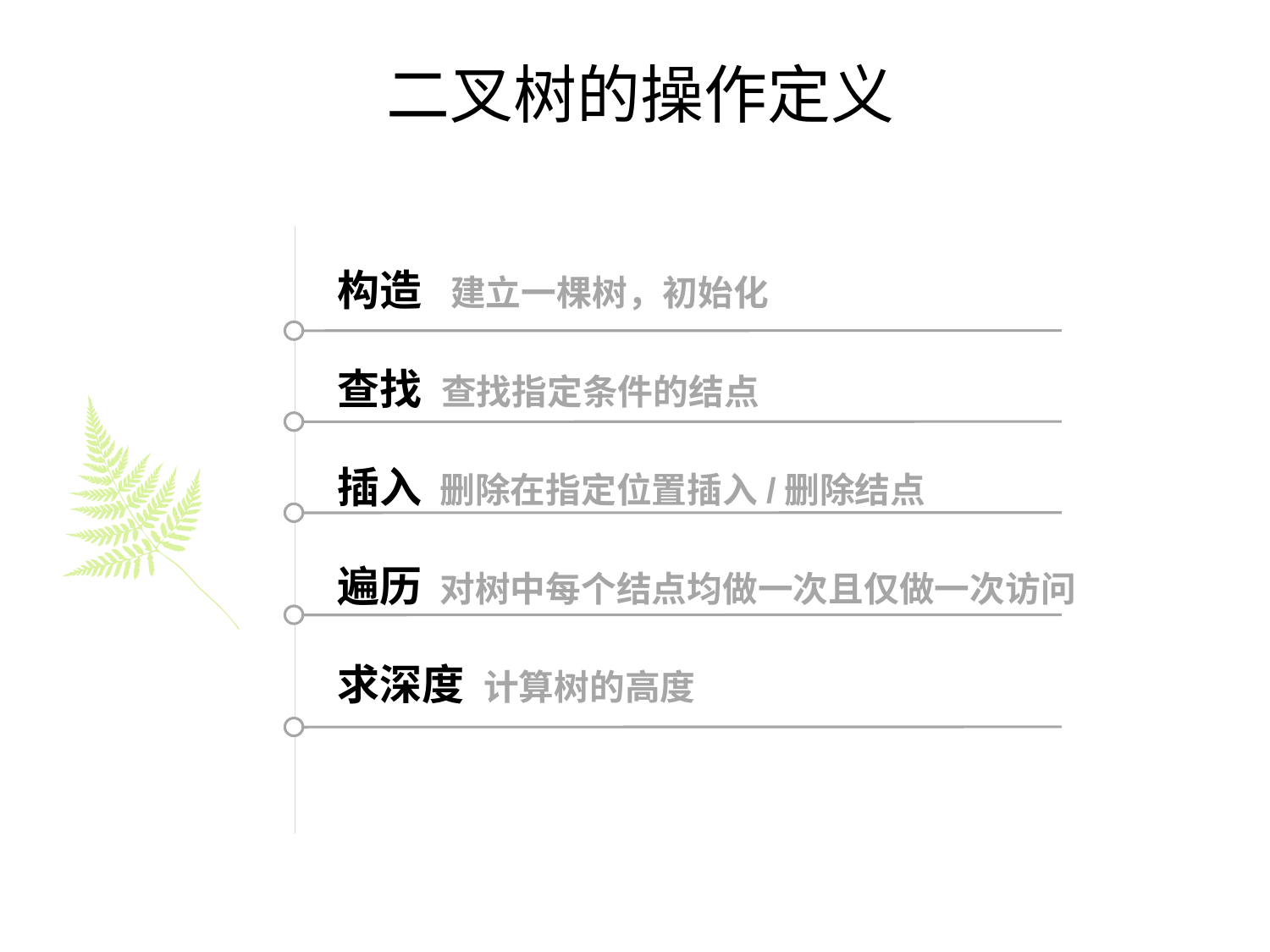

# 二叉树的操作定义
构造   建立一棵树，初始化

查找  查找指定条件的结点

插入  删除在指定位置插入/删除结点

遍历  对树中每个结点均做一次且仅做一次访问

求深度  计算树的高度